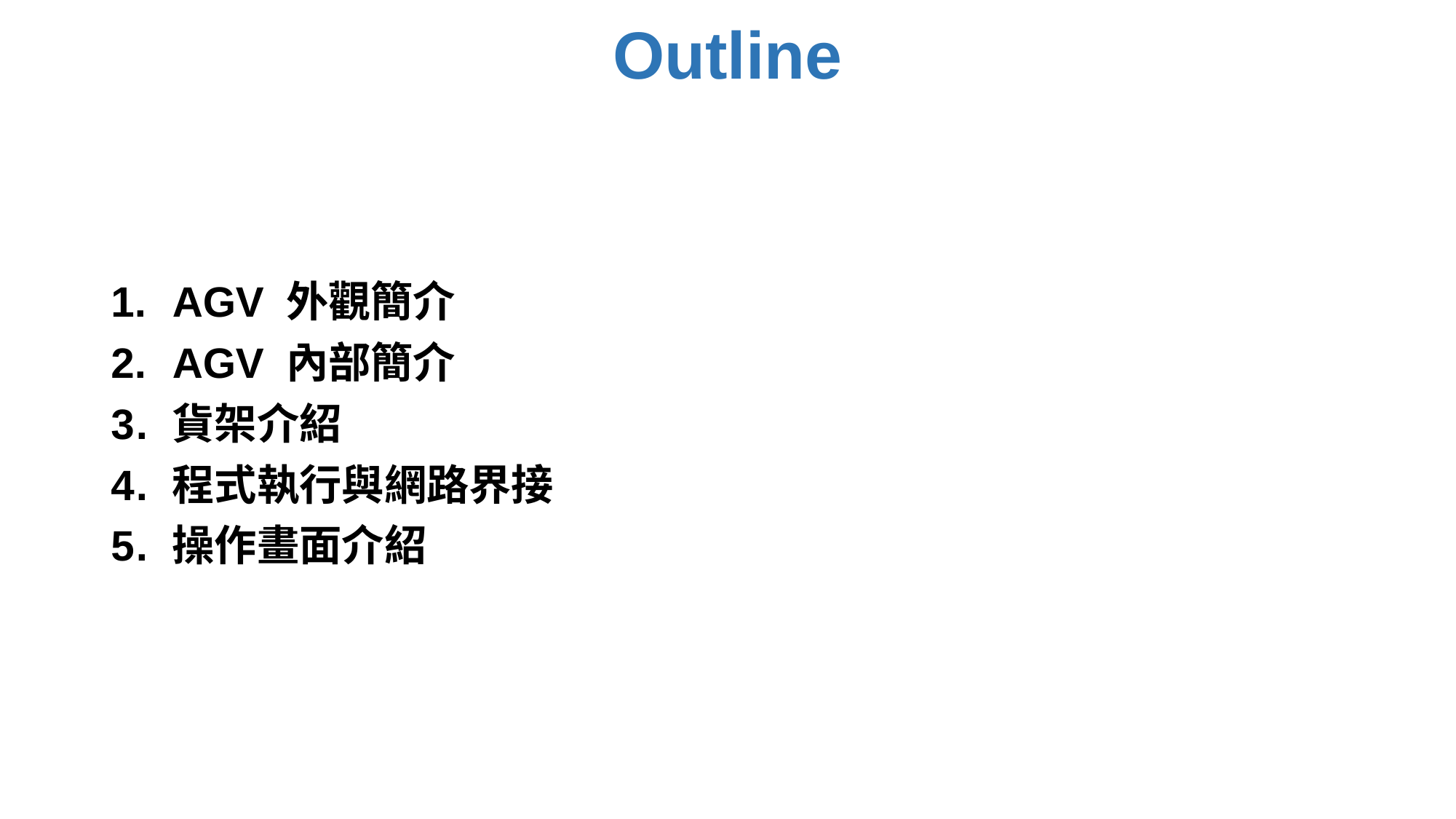

# Outline
AGV 外觀簡介
AGV 內部簡介
貨架介紹
程式執行與網路界接
操作畫面介紹